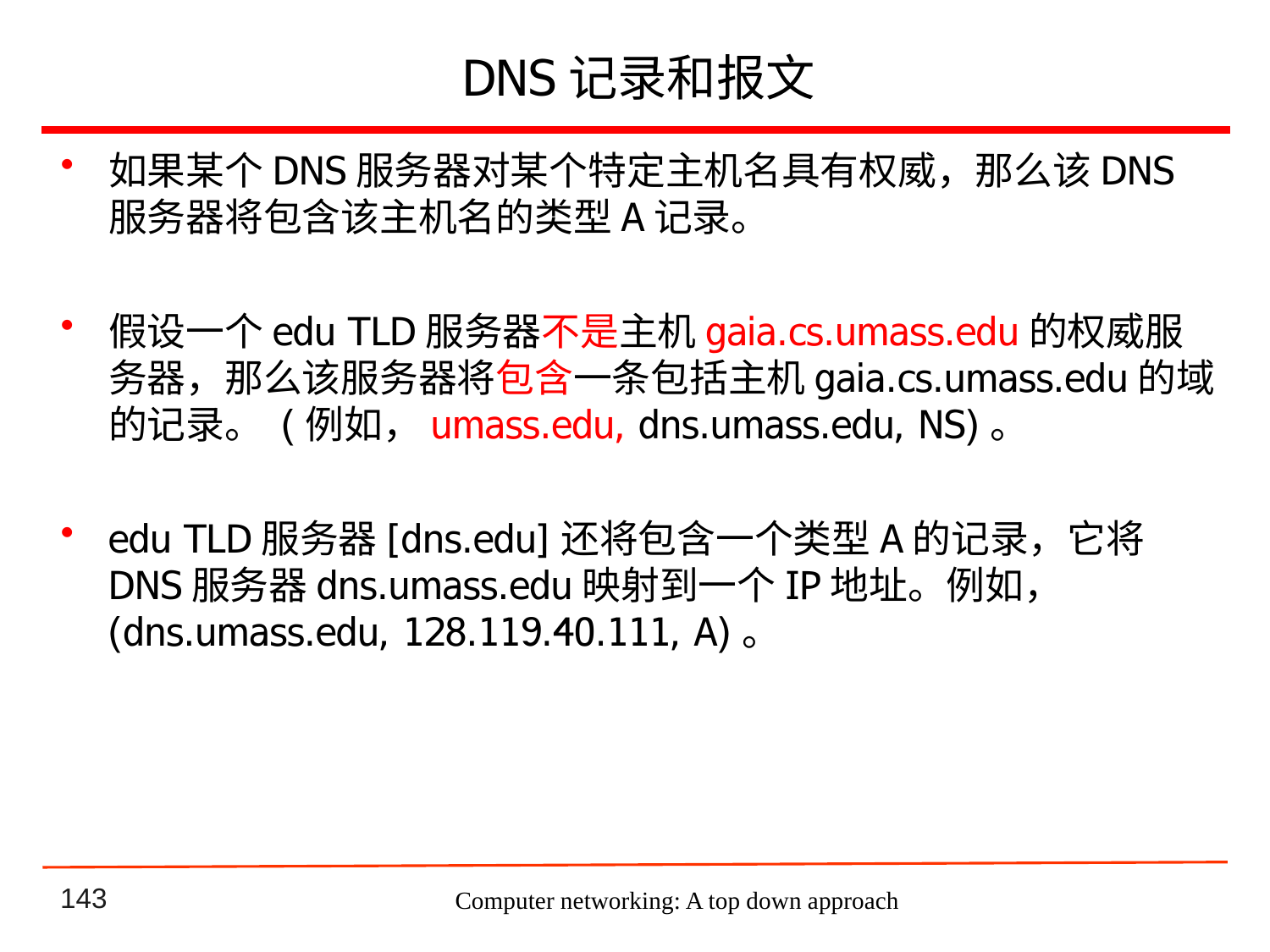

# DNS记录和报文
如果某个DNS服务器对某个特定主机名具有权威，那么该DNS服务器将包含该主机名的类型A记录。

假设一个edu TLD服务器不是主机gaia.cs.umass.edu的权威服务器，那么该服务器将包含一条包括主机gaia.cs.umass.edu的域的记录。 (例如，umass.edu, dns.umass.edu, NS)。

edu TLD服务器[dns.edu]还将包含一个类型A的记录，它将DNS服务器dns.umass.edu映射到一个IP地址。例如，(dns.umass.edu, 128.119.40.111, A)。

Computer networking: A top down approach